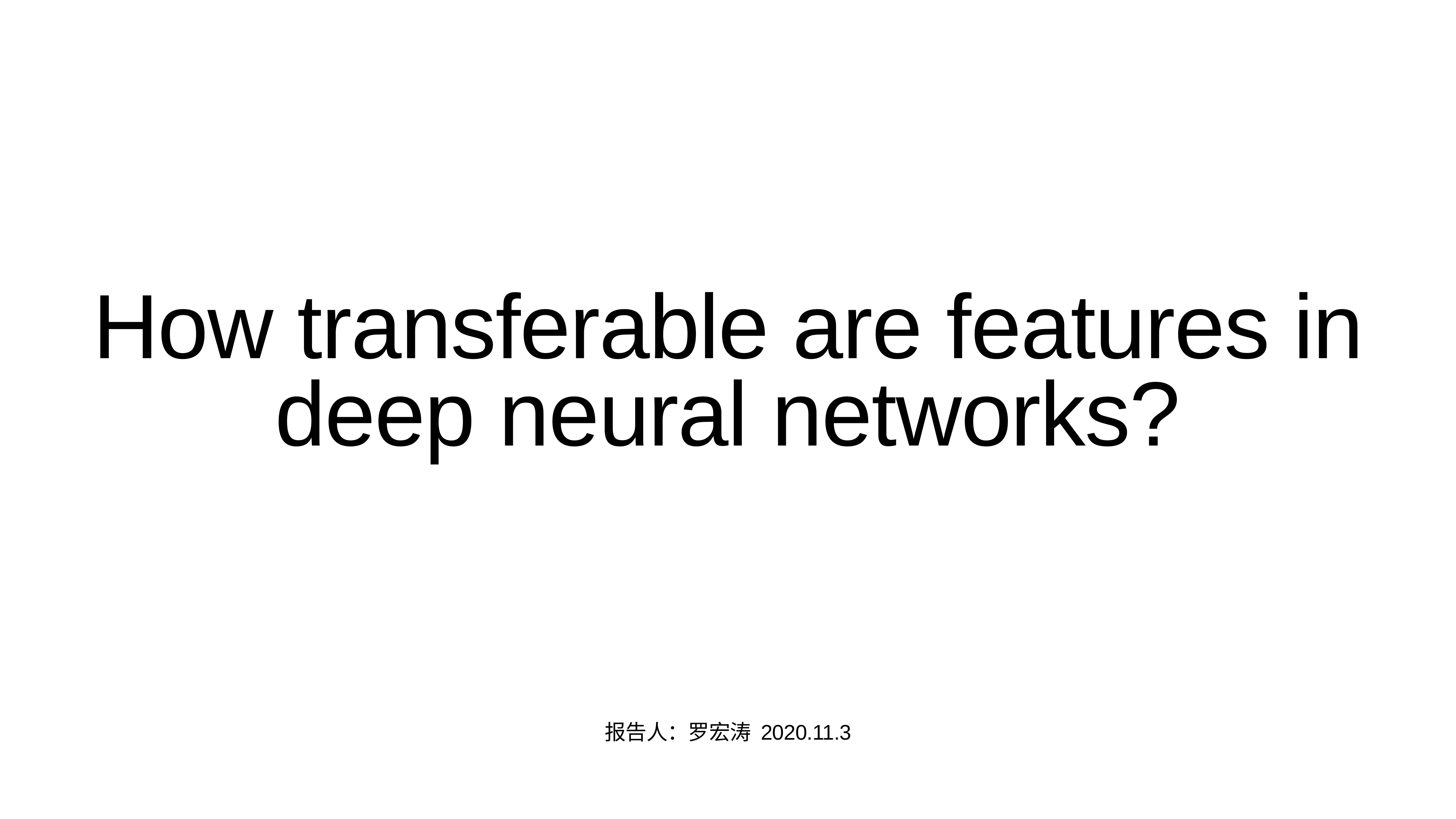

# How transferable are features in deep neural networks?
报告人：罗宏涛 2020.11.3